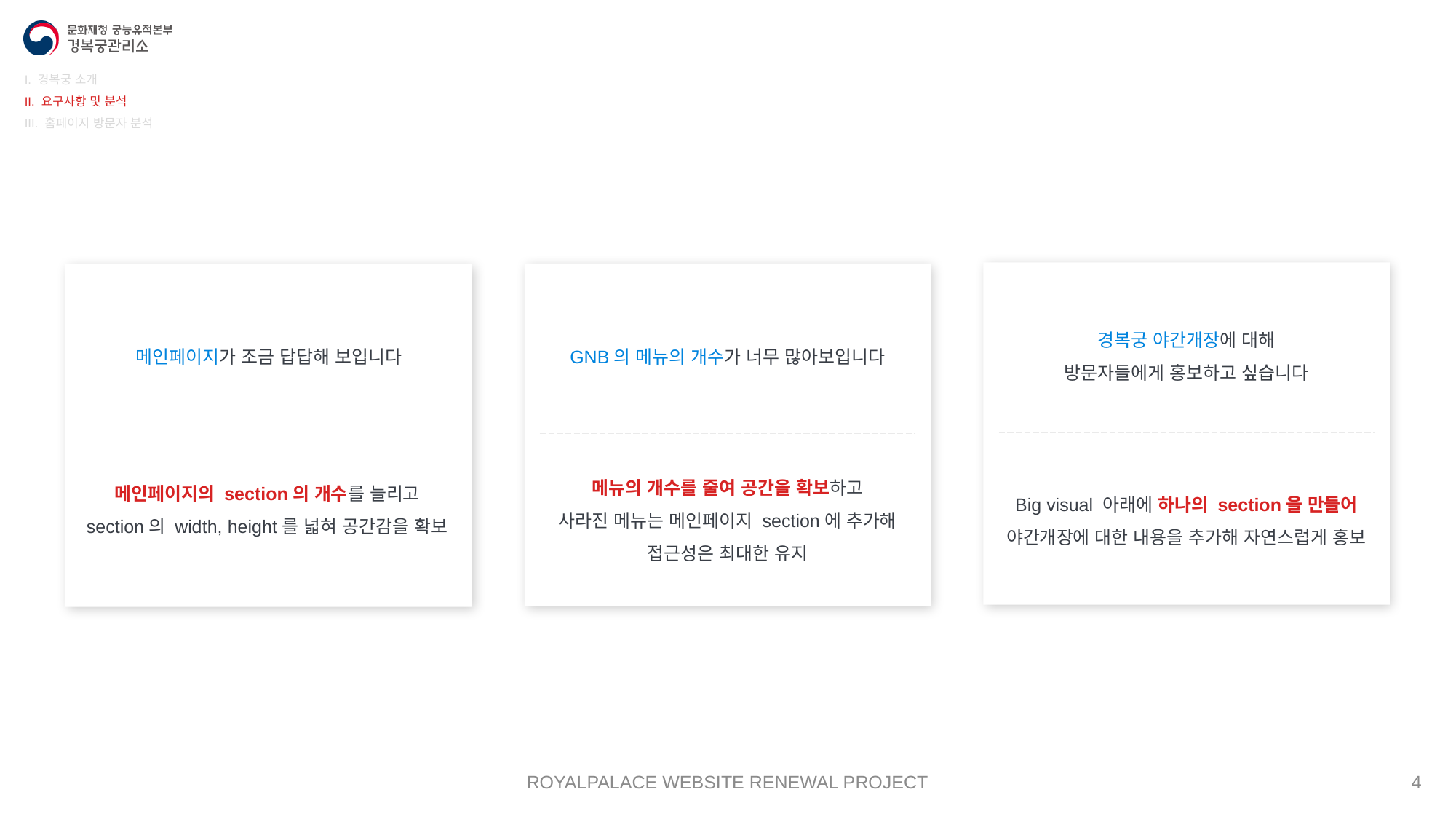

I. 경복궁 소개
II. 요구사항 및 분석
III. 홈페이지 방문자 분석

경복궁 야간개장에 대해
방문자들에게 홍보하고 싶습니다
메인페이지가 조금 답답해 보입니다
GNB의 메뉴의 개수가 너무 많아보입니다
메뉴의 개수를 줄여 공간을 확보하고
사라진 메뉴는 메인페이지 section에 추가해
접근성은 최대한 유지
메인페이지의 section의 개수를 늘리고
section의 width, height를 넓혀 공간감을 확보
Big visual 아래에 하나의 section을 만들어
야간개장에 대한 내용을 추가해 자연스럽게 홍보
ROYALPALACE WEBSITE RENEWAL PROJECT
4